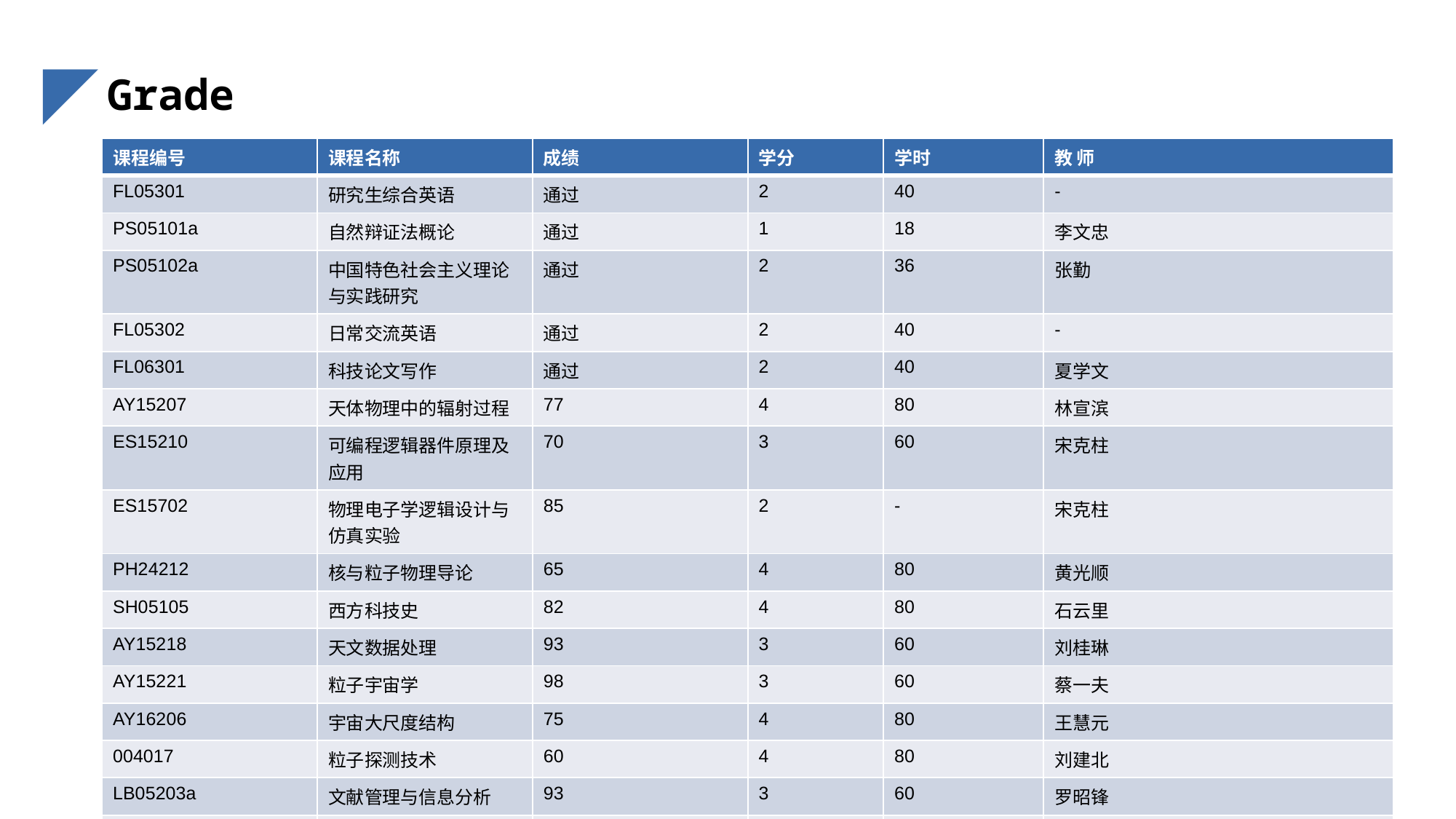

# Grade
| 课程编号 | 课程名称 | 成绩 | 学分 | 学时 | 教 师 |
| --- | --- | --- | --- | --- | --- |
| FL05301 | 研究生综合英语 | 通过 | 2 | 40 | - |
| PS05101a | 自然辩证法概论 | 通过 | 1 | 18 | 李文忠 |
| PS05102a | 中国特色社会主义理论与实践研究 | 通过 | 2 | 36 | 张勤 |
| FL05302 | 日常交流英语 | 通过 | 2 | 40 | - |
| FL06301 | 科技论文写作 | 通过 | 2 | 40 | 夏学文 |
| AY15207 | 天体物理中的辐射过程 | 77 | 4 | 80 | 林宣滨 |
| ES15210 | 可编程逻辑器件原理及应用 | 70 | 3 | 60 | 宋克柱 |
| ES15702 | 物理电子学逻辑设计与仿真实验 | 85 | 2 | - | 宋克柱 |
| PH24212 | 核与粒子物理导论 | 65 | 4 | 80 | 黄光顺 |
| SH05105 | 西方科技史 | 82 | 4 | 80 | 石云里 |
| AY15218 | 天文数据处理 | 93 | 3 | 60 | 刘桂琳 |
| AY15221 | 粒子宇宙学 | 98 | 3 | 60 | 蔡一夫 |
| AY16206 | 宇宙大尺度结构 | 75 | 4 | 80 | 王慧元 |
| 004017 | 粒子探测技术 | 60 | 4 | 80 | 刘建北 |
| LB05203a | 文献管理与信息分析 | 93 | 3 | 60 | 罗昭锋 |
| GPA：2.82 |  |  |  |  |  |